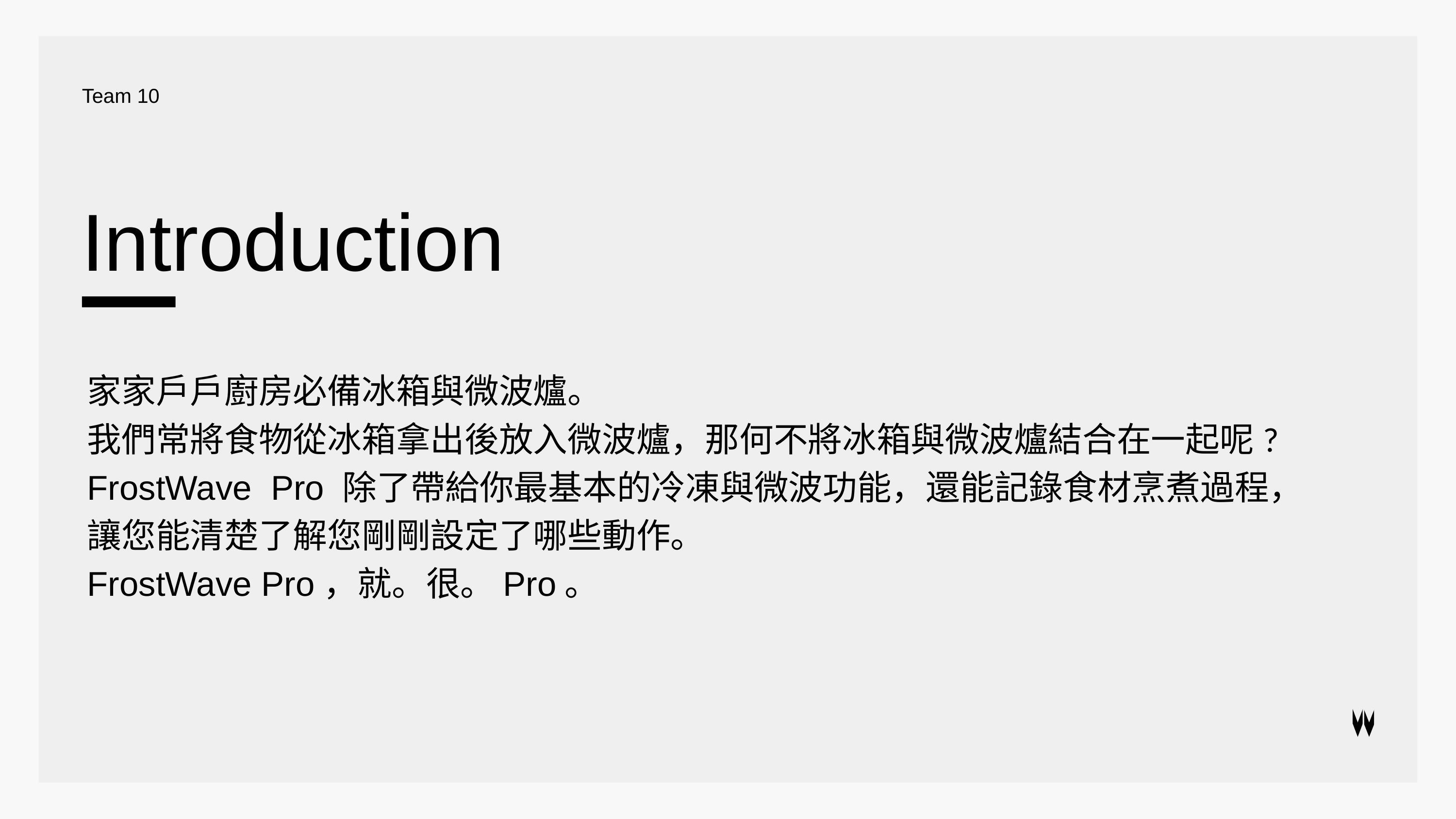

Team 10
Introduction

家家戶戶廚房必備冰箱與微波爐。
我們常將食物從冰箱拿出後放入微波爐，那何不將冰箱與微波爐結合在一起呢?
FrostWave  Pro 除了帶給你最基本的冷凍與微波功能，還能記錄食材烹煮過程，
讓您能清楚了解您剛剛設定了哪些動作。
FrostWave Pro，就。很。Pro。